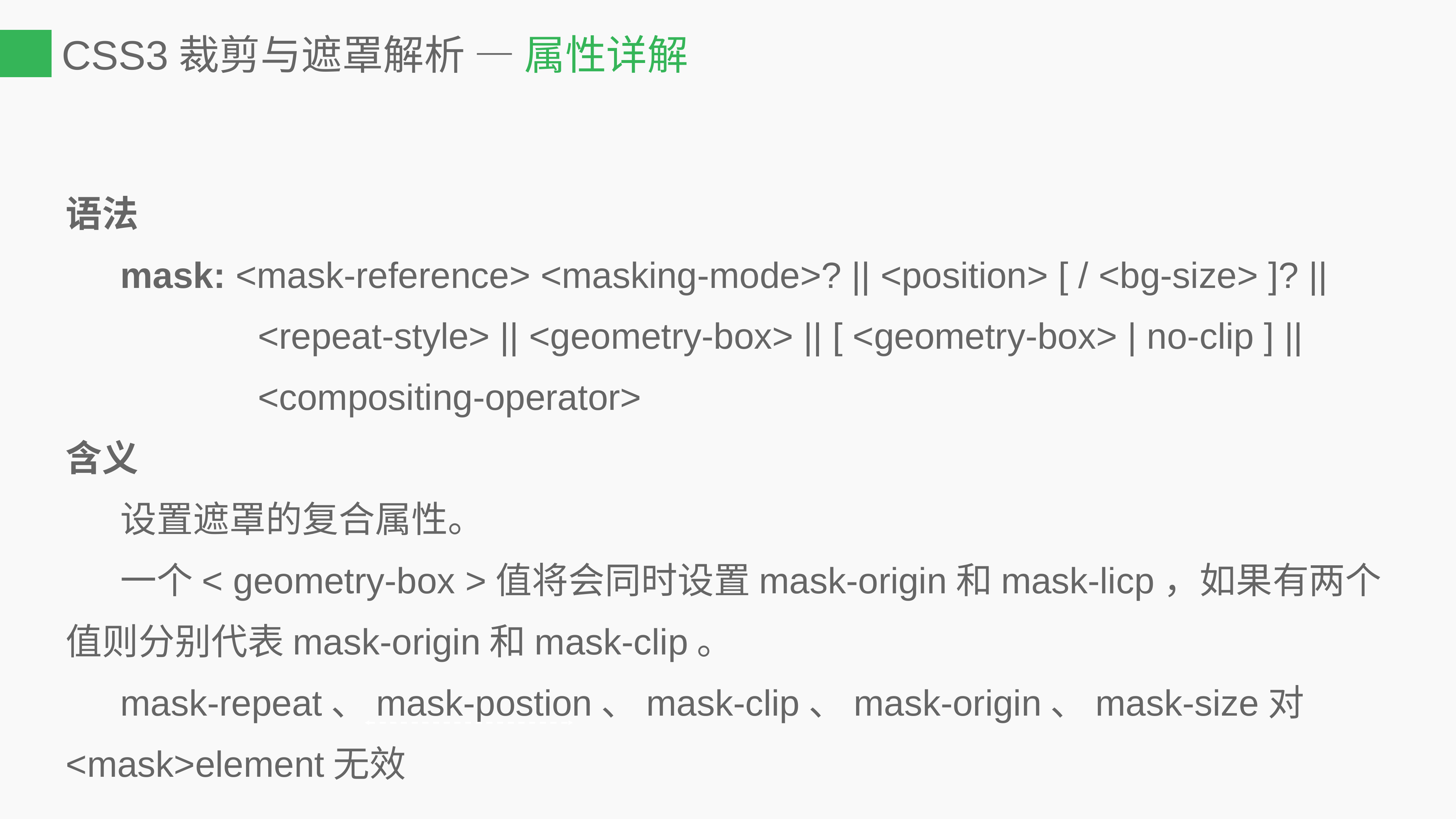

# CSS3裁剪与遮罩解析 — 属性详解
语法
	mask: <mask-reference> <masking-mode>? || <position> [ / <bg-size> ]? ||
                   <repeat-style> || <geometry-box> || [ <geometry-box> | no-clip ] ||
                   <compositing-operator>
含义
	设置遮罩的复合属性。
	一个< geometry-box >值将会同时设置mask-origin和mask-licp，如果有两个值则分别代表mask-origin和mask-clip。
	mask-repeat、mask-postion、mask-clip、mask-origin、mask-size对<mask>element无效